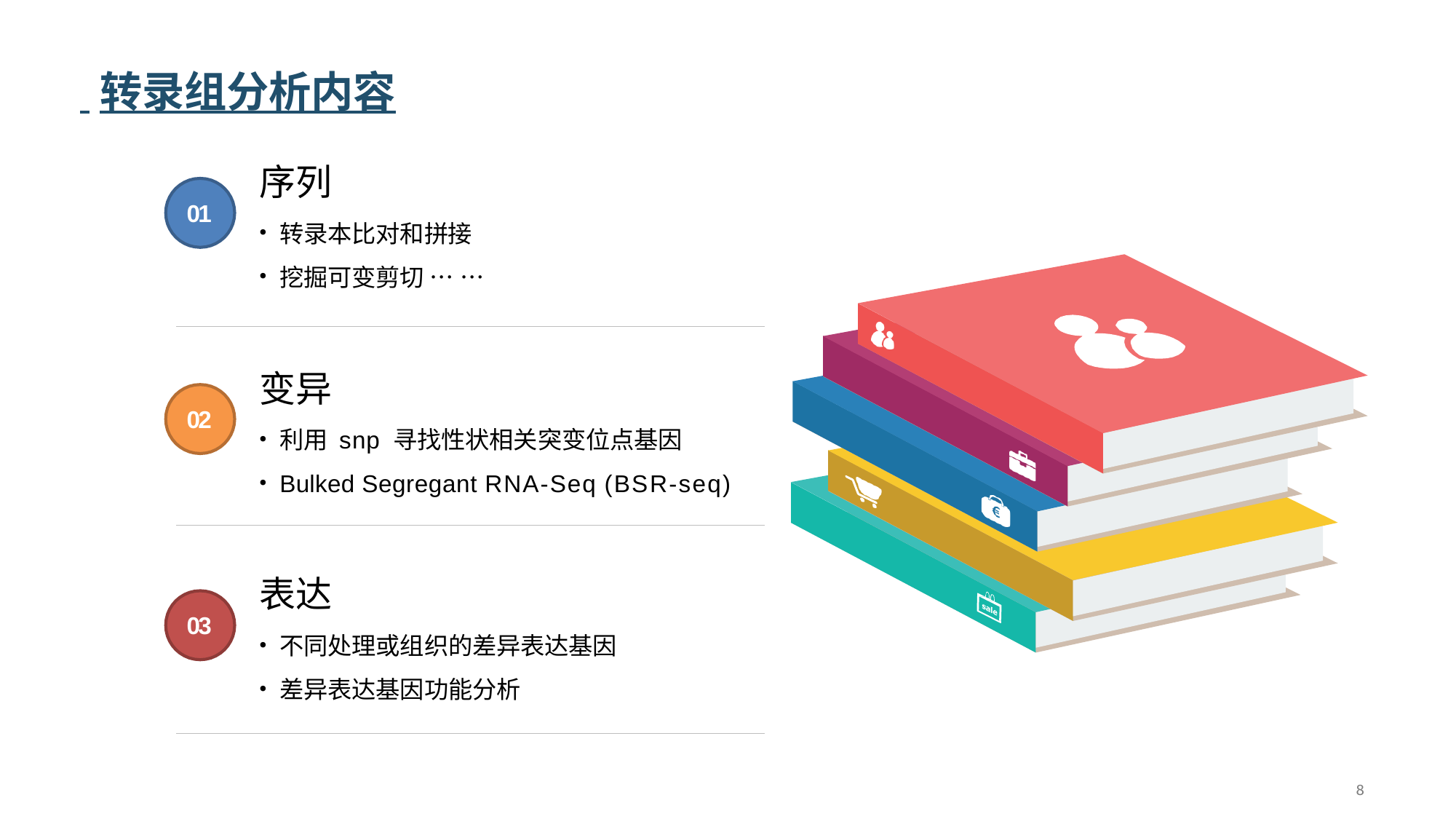

# 转录组分析内容
序列

01
转录本比对和拼接
挖掘可变剪切 ……

变异
利用 snp 寻找性状相关突变位点基因
Bulked Segregant RNA-Seq (BSR-seq)

02

表达
不同处理或组织的差异表达基因
差异表达基因功能分析

03

8